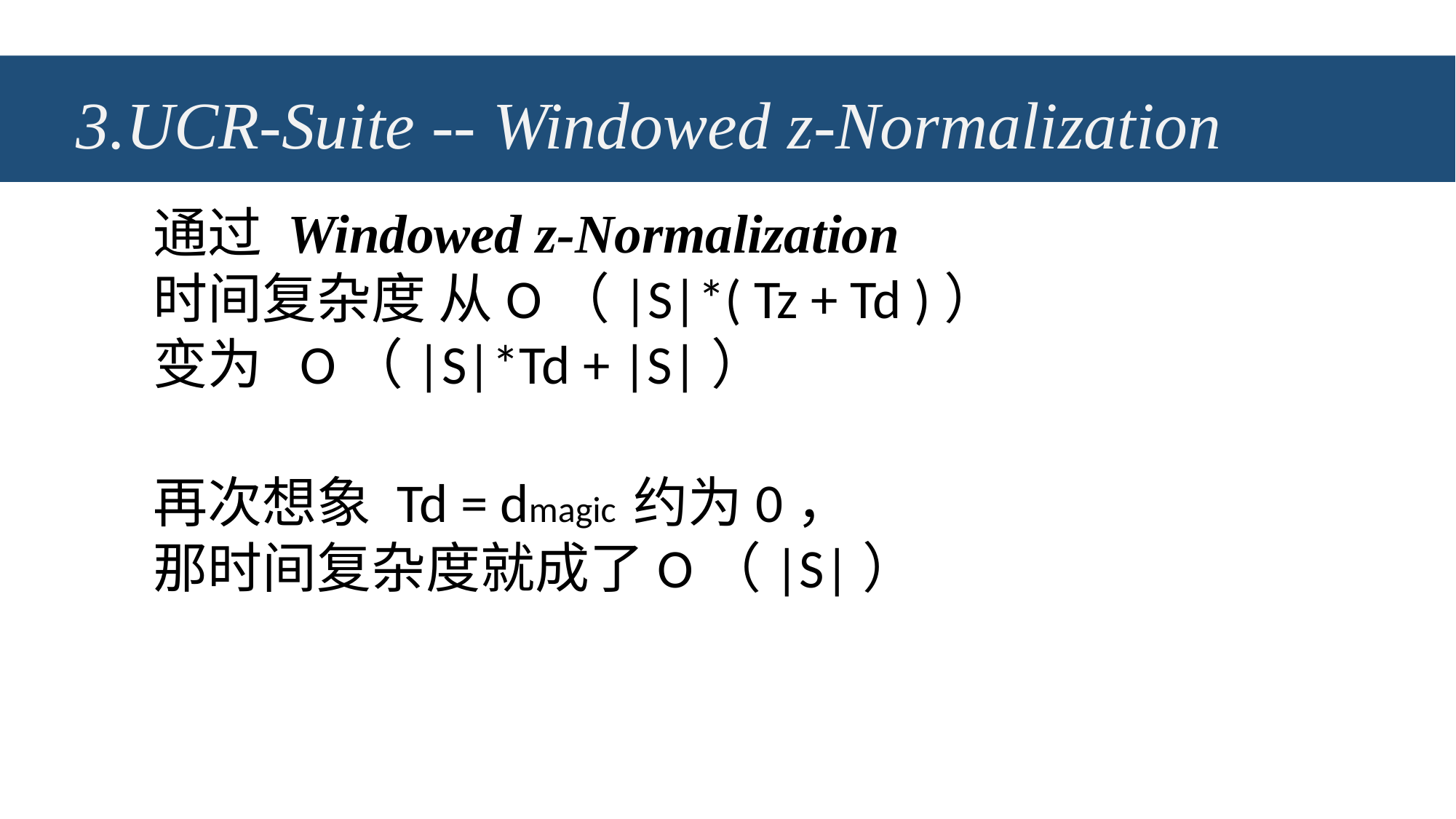

# 3.UCR-Suite -- Windowed z-Normalization

通过 Windowed z-Normalization
时间复杂度 从O（|S|*( Tz + Td )）
变为  O（|S|*Td + |S|）

再次想象 Td = dmagic 约为0，
那时间复杂度就成了O（|S|）